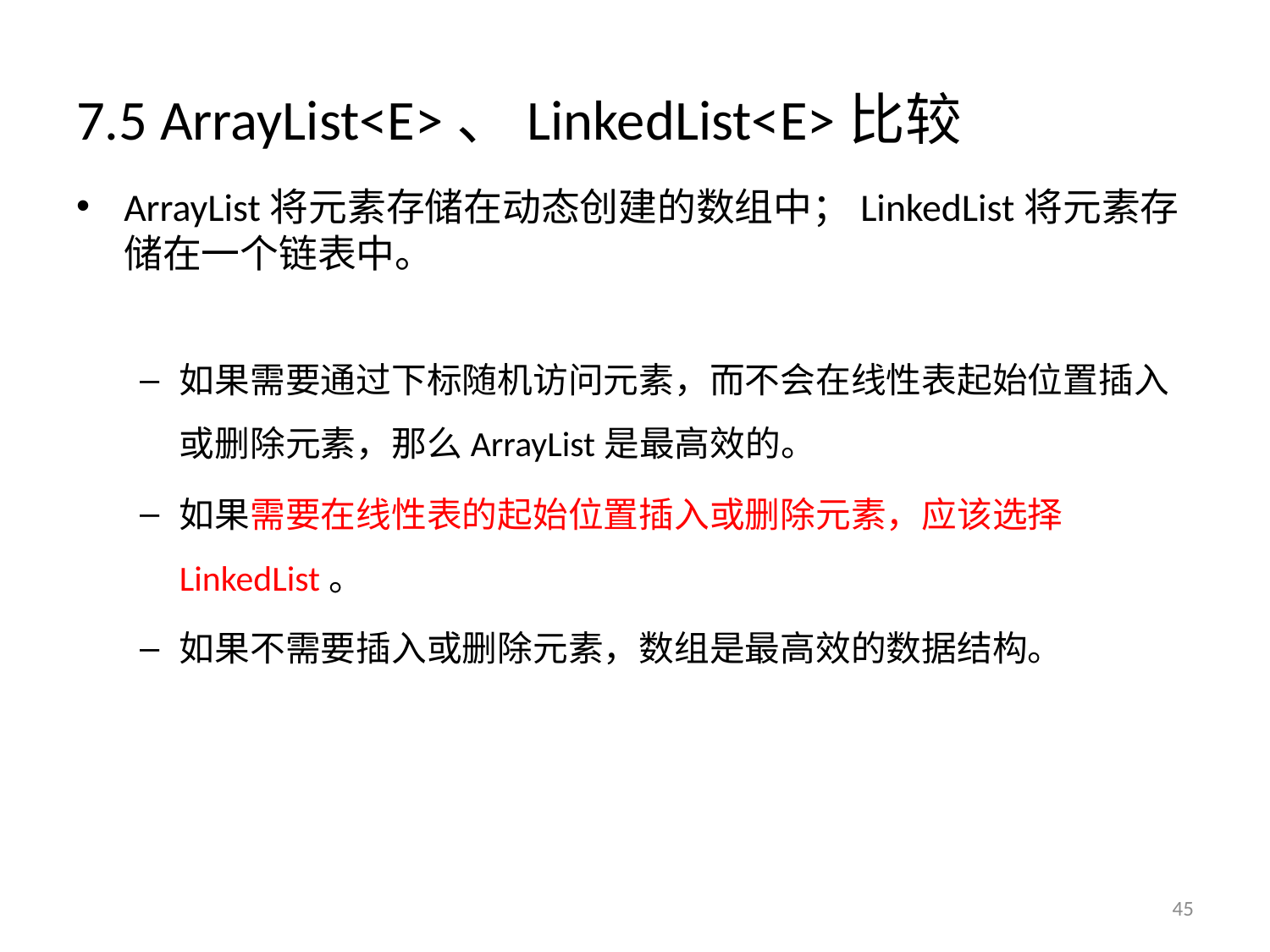

# 7.5 ArrayList<E>、LinkedList<E>比较
ArrayList将元素存储在动态创建的数组中；LinkedList将元素存储在一个链表中。

如果需要通过下标随机访问元素，而不会在线性表起始位置插入或删除元素，那么ArrayList是最高效的。
如果需要在线性表的起始位置插入或删除元素，应该选择LinkedList。
如果不需要插入或删除元素，数组是最高效的数据结构。
45